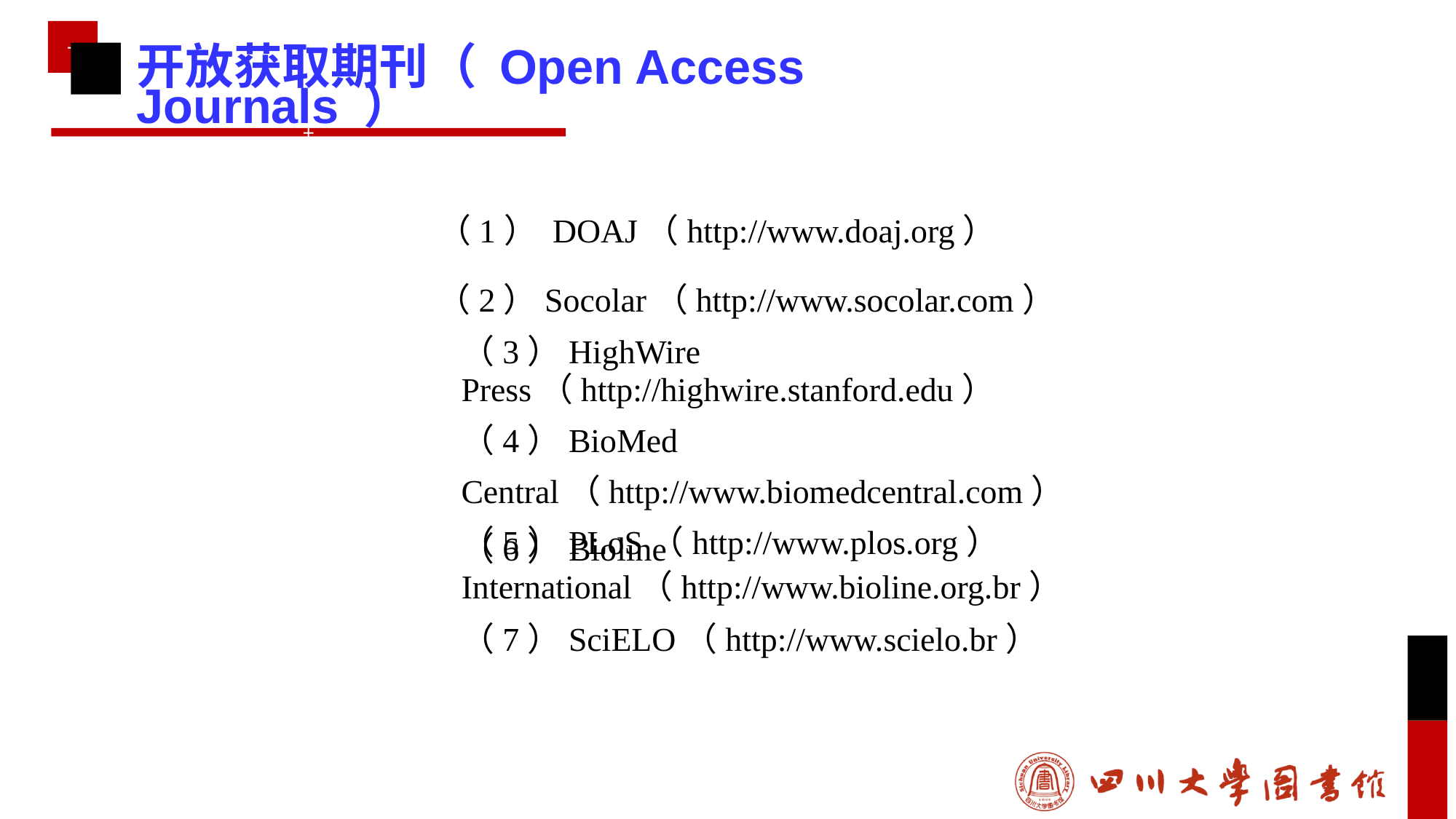

开放获取期刊（ Open Access Journals ）
（1） DOAJ（http://www.doaj.org）
（2）Socolar（http://www.socolar.com）
（3）HighWire Press（http://highwire.stanford.edu）
（4）BioMed Central（http://www.biomedcentral.com）
（5）PLoS（http://www.plos.org）
（6）Bioline International（http://www.bioline.org.br）

（7）SciELO（http://www.scielo.br）